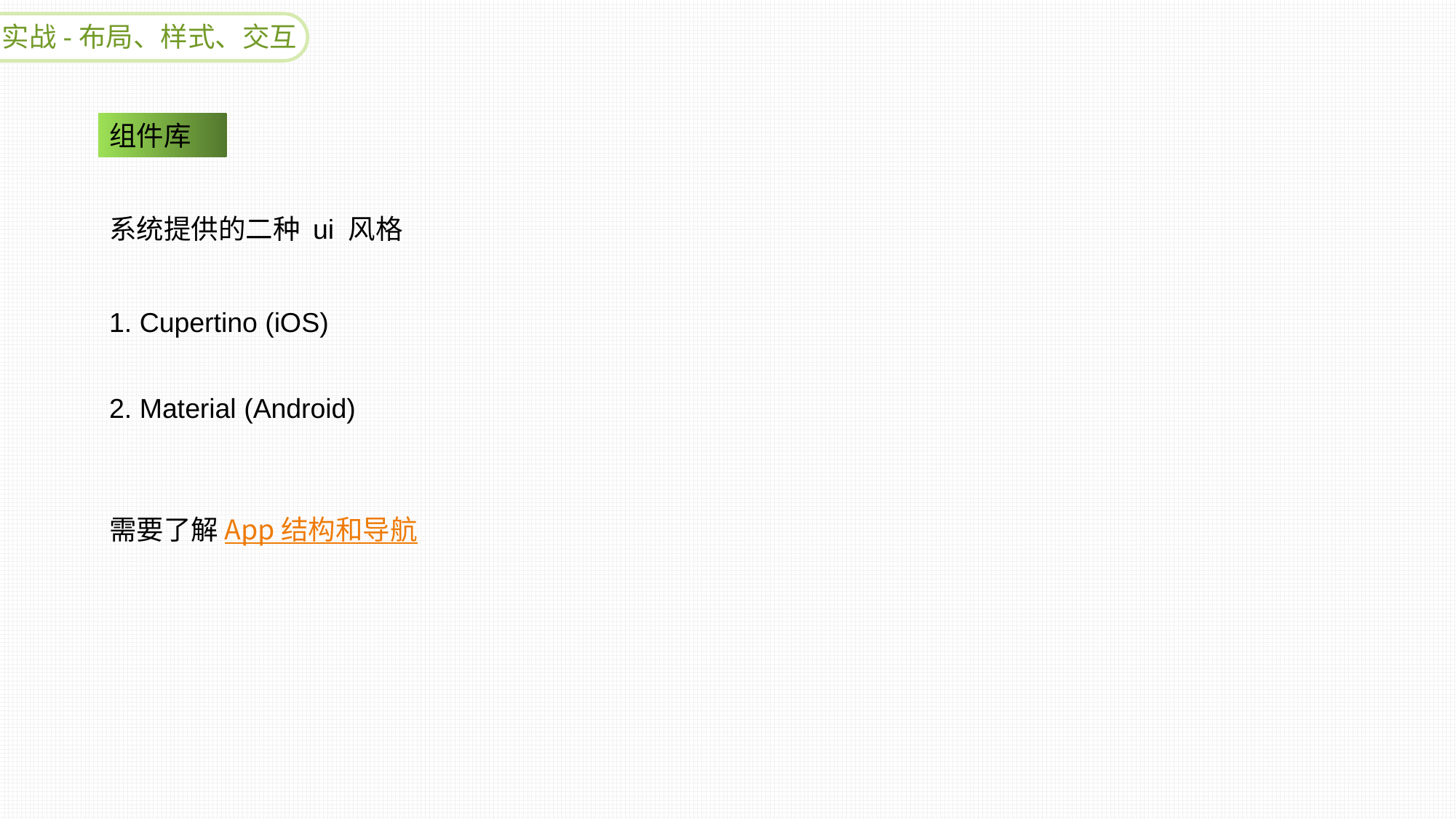

实战-布局、样式、交互
组件库
系统提供的二种 ui 风格
1. Cupertino (iOS)
2. Material (Android)
需要了解 App 结构和导航